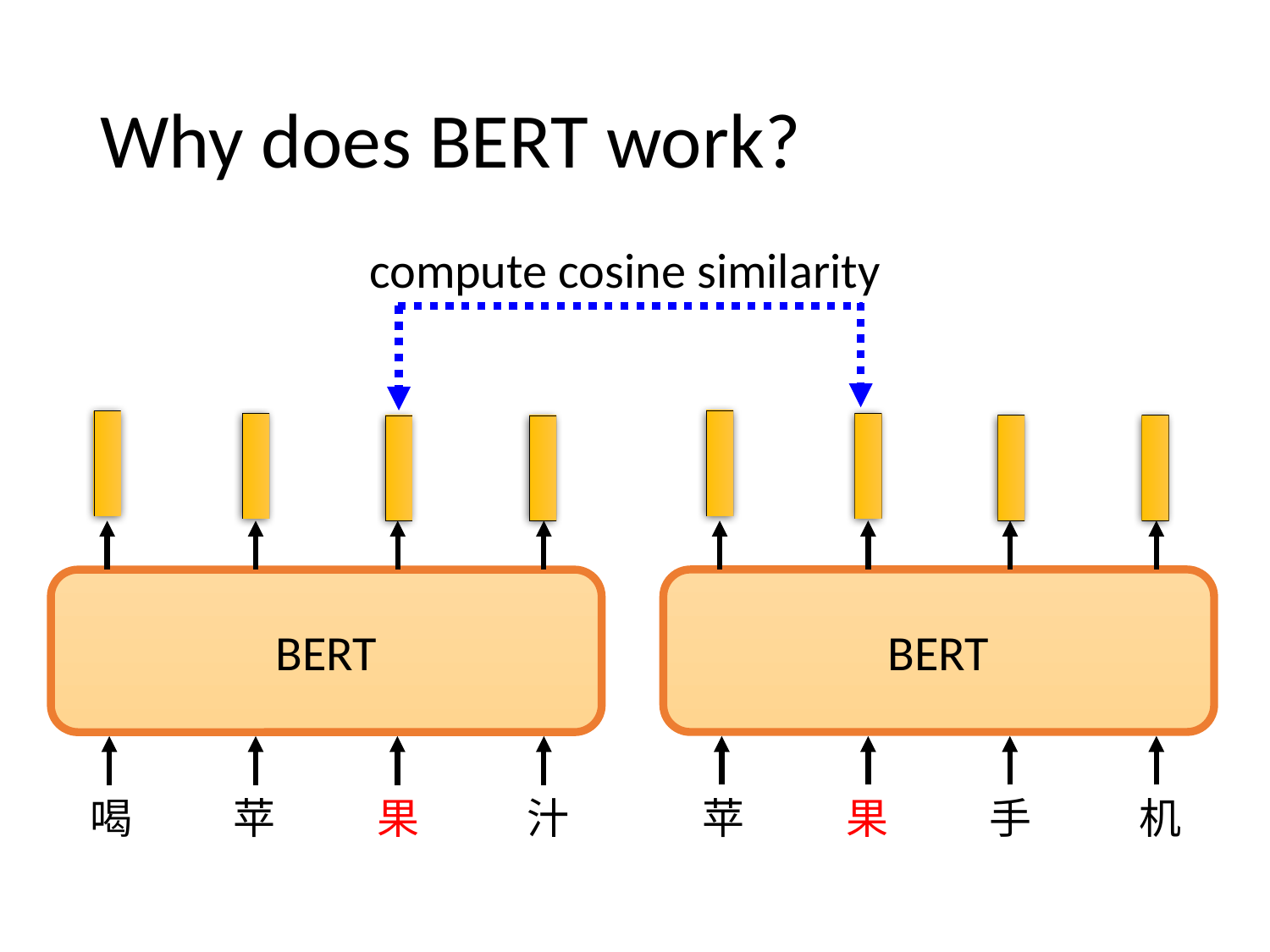

# Why does BERT work?
compute cosine similarity

BERT
BERT
苹
果
手
机
喝
苹
果
汁